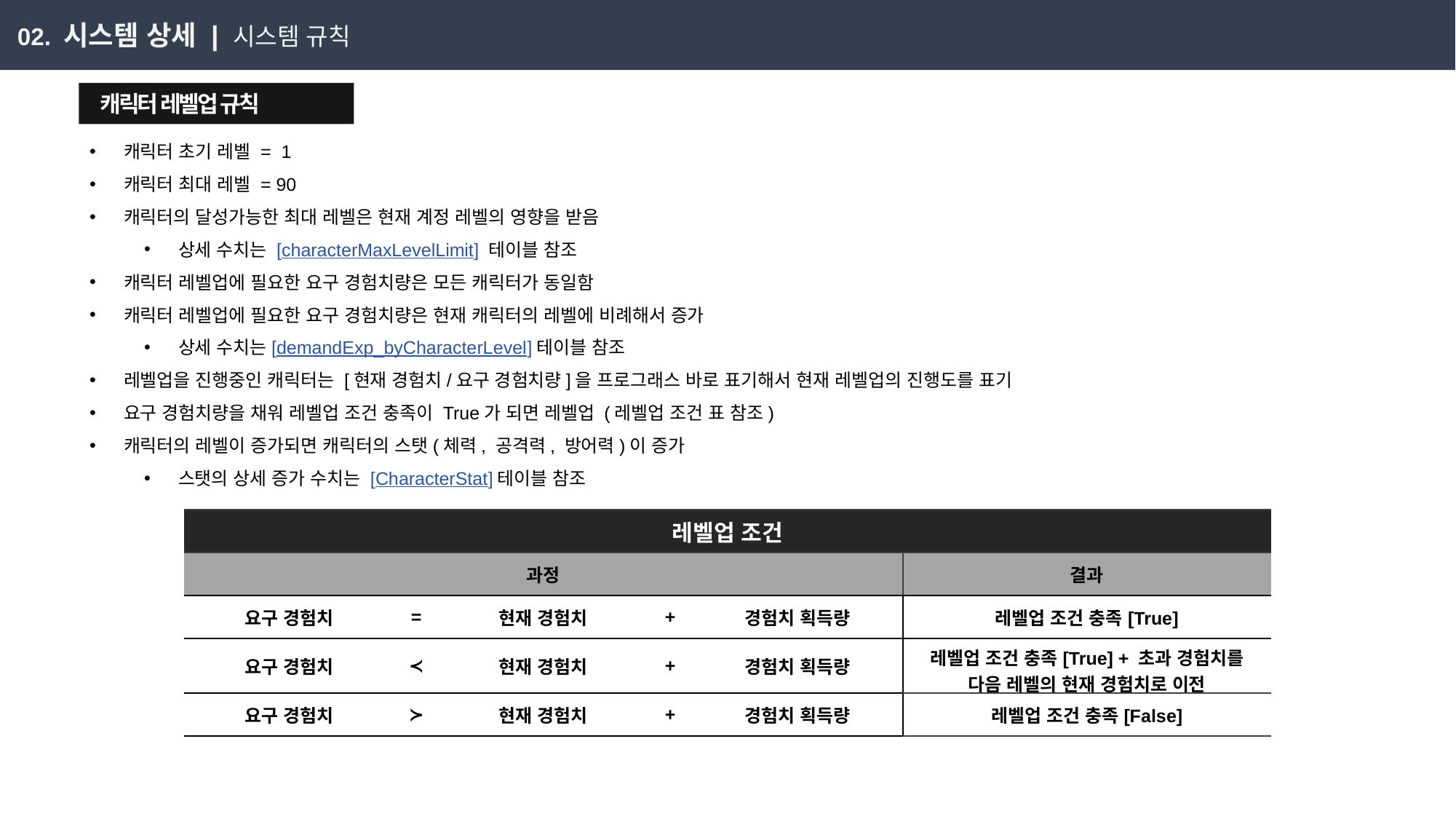

02. 시스템 상세 | 시스템 규칙
 캐릭터 레벨업 규칙
캐릭터 초기 레벨 =  1
캐릭터 최대 레벨 = 90
캐릭터의 달성가능한 최대 레벨은 현재 계정 레벨의 영향을 받음
상세 수치는 [characterMaxLevelLimit] 테이블 참조
캐릭터 레벨업에 필요한 요구 경험치량은 모든 캐릭터가 동일함
캐릭터 레벨업에 필요한 요구 경험치량은 현재 캐릭터의 레벨에 비례해서 증가
상세 수치는[demandExp_byCharacterLevel]테이블 참조
레벨업을 진행중인 캐릭터는 [현재 경험치/요구 경험치량]을 프로그래스 바로 표기해서 현재 레벨업의 진행도를 표기
요구 경험치량을 채워 레벨업 조건 충족이 True가 되면 레벨업 (레벨업 조건 표 참조)
캐릭터의 레벨이 증가되면 캐릭터의 스탯(체력, 공격력, 방어력)이 증가
스탯의 상세 증가 수치는 [CharacterStat]테이블 참조
| 레벨업 조건 |  |  |  |  |  |
| --- | --- | --- | --- | --- | --- |
| 과정 |  |  |  |  | 결과 |
| 요구 경험치 | = | 현재 경험치 | + | 경험치 획득량 | 레벨업 조건 충족[True] |
| 요구 경험치 | ≺ | 현재 경험치 | + | 경험치 획득량 | 레벨업 조건 충족[True] + 초과 경험치를 다음 레벨의 현재 경험치로 이전 |
| 요구 경험치 | ≻ | 현재 경험치 | + | 경험치 획득량 | 레벨업 조건 충족[False] |